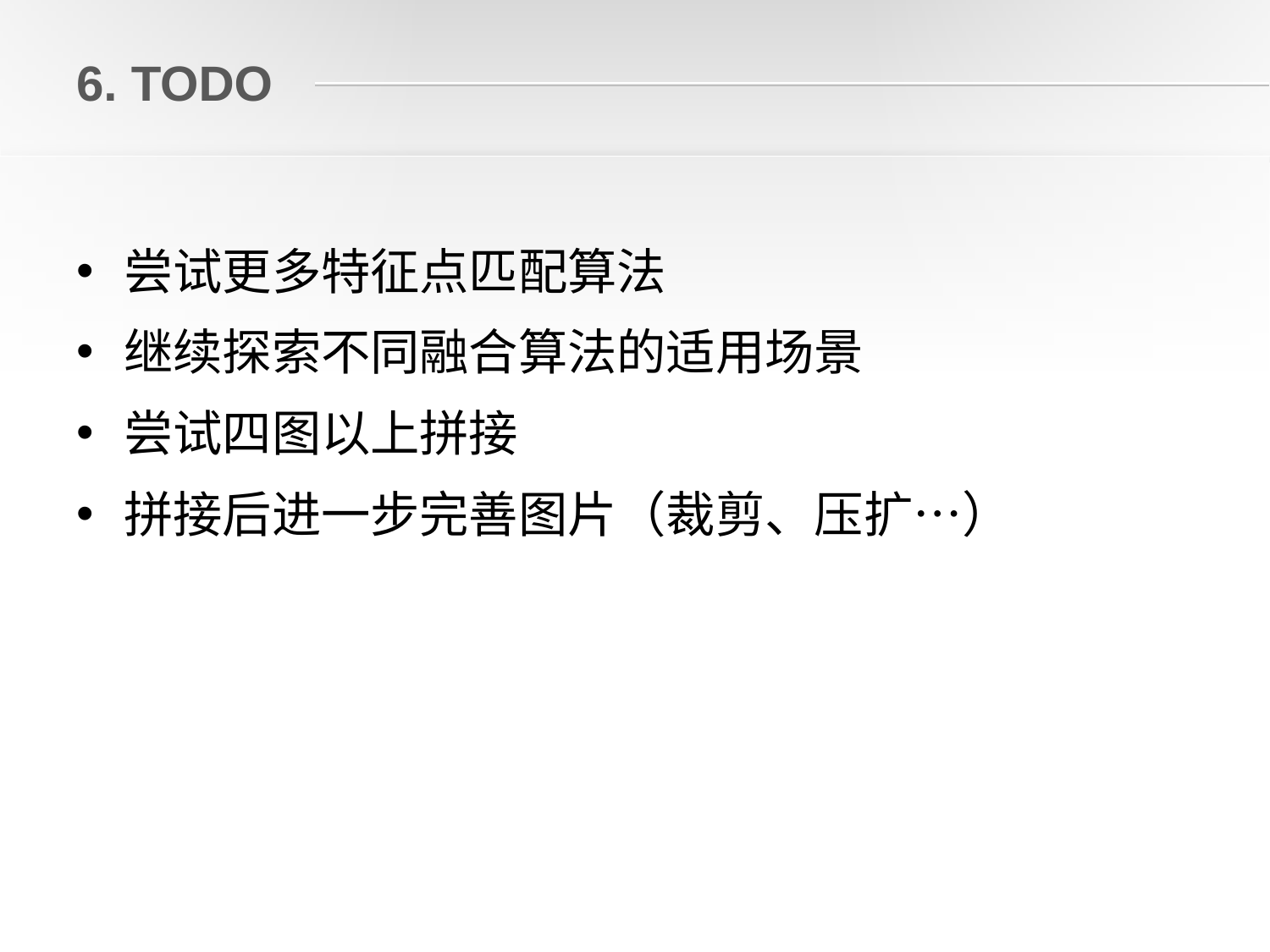

# 6. TODO
尝试更多特征点匹配算法
继续探索不同融合算法的适用场景
尝试四图以上拼接
拼接后进一步完善图片（裁剪、压扩…）